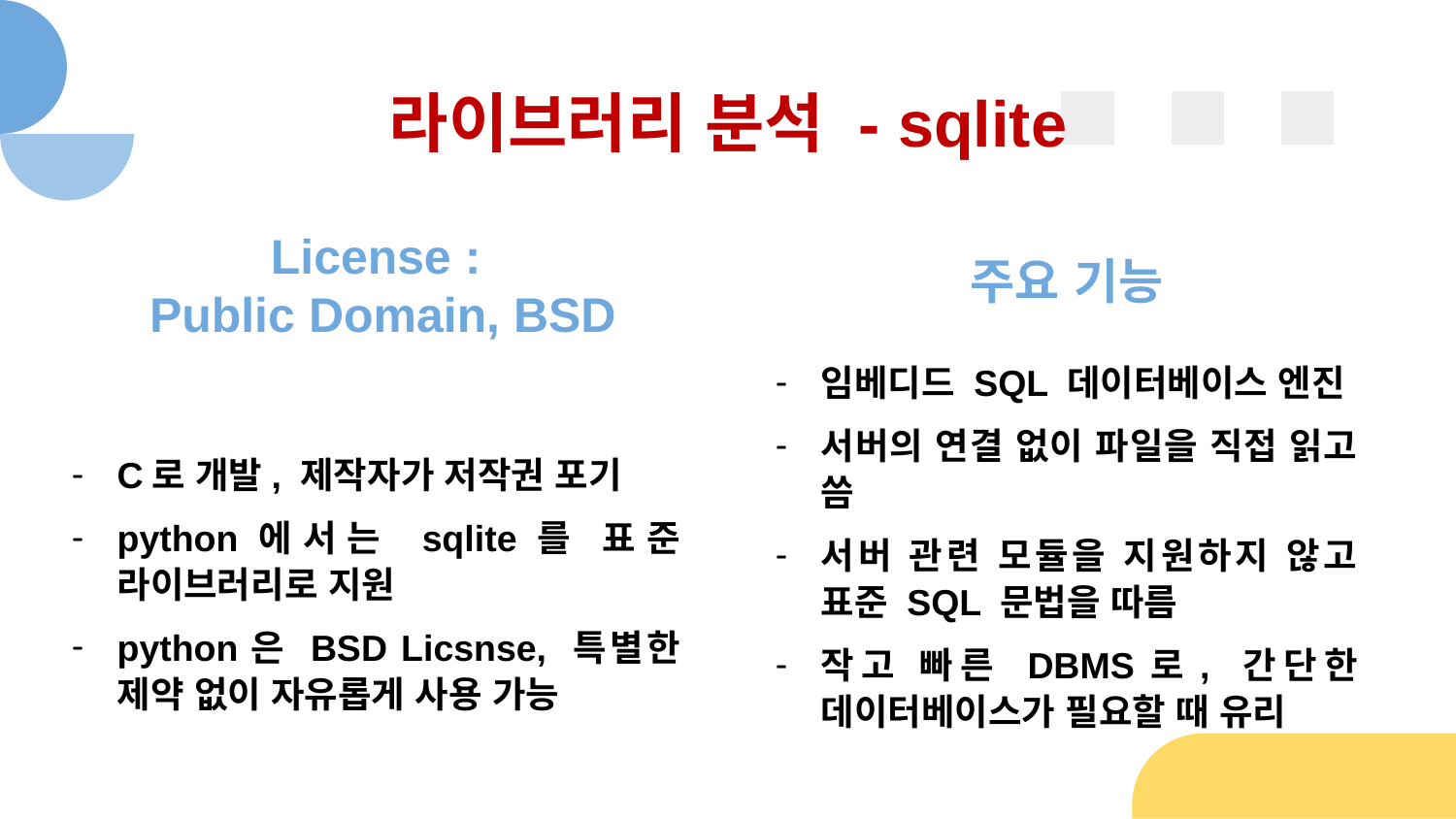

# 라이브러리 분석 - sqlite
License :
 Public Domain, BSD

C로 개발, 제작자가 저작권 포기
python에서는 sqlite를 표준 라이브러리로 지원
python은 BSD Licsnse, 특별한 제약 없이 자유롭게 사용 가능
주요 기능

임베디드 SQL 데이터베이스 엔진
서버의 연결 없이 파일을 직접 읽고 씀
서버 관련 모듈을 지원하지 않고 표준 SQL 문법을 따름
작고 빠른 DBMS로, 간단한 데이터베이스가 필요할 때 유리